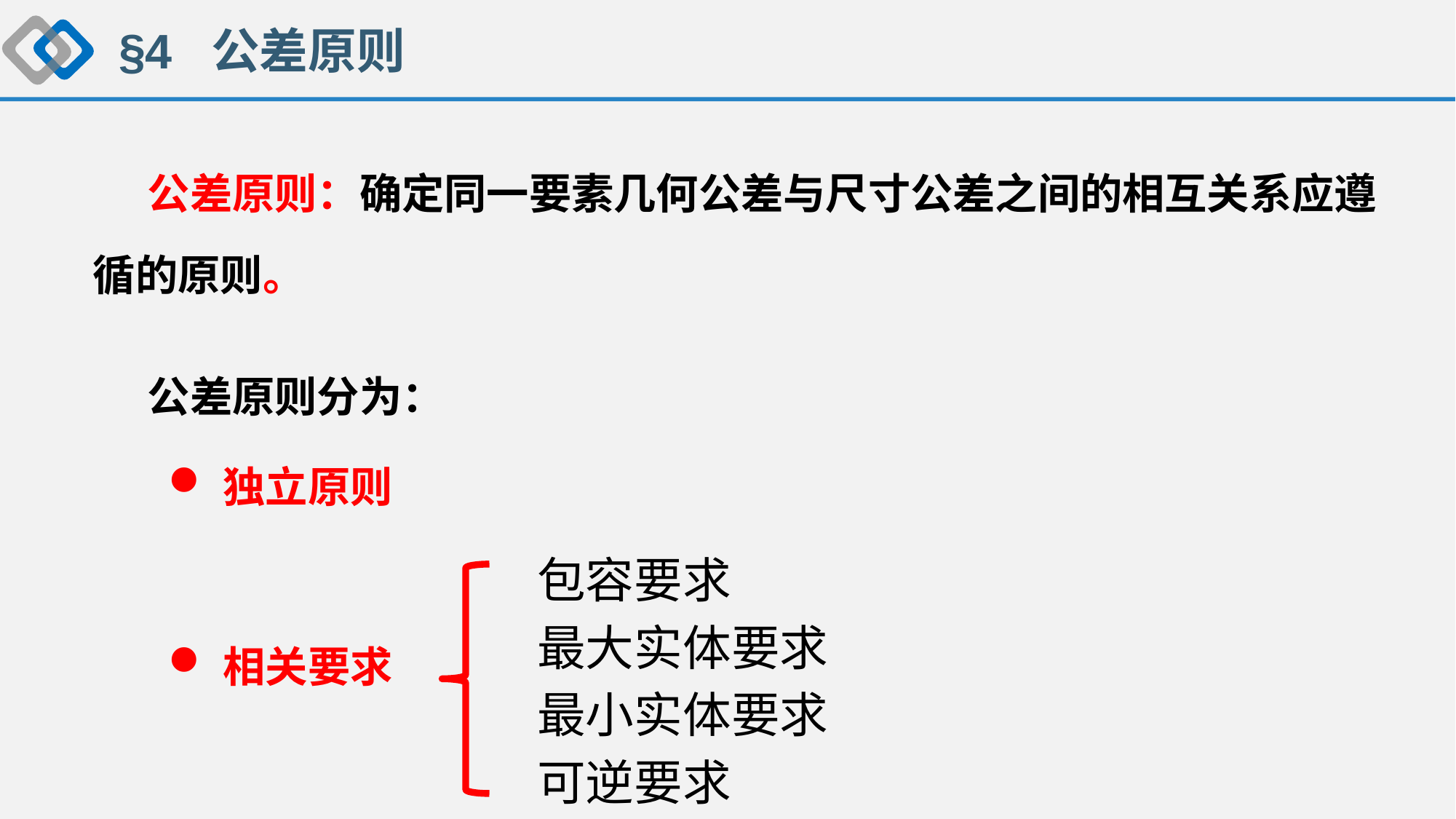

§4  公差原则
公差原则：确定同一要素几何公差与尺寸公差之间的相互关系应遵循的原则。

公差原则分为：
独立原则

相关要求
包容要求
最大实体要求
最小实体要求
可逆要求